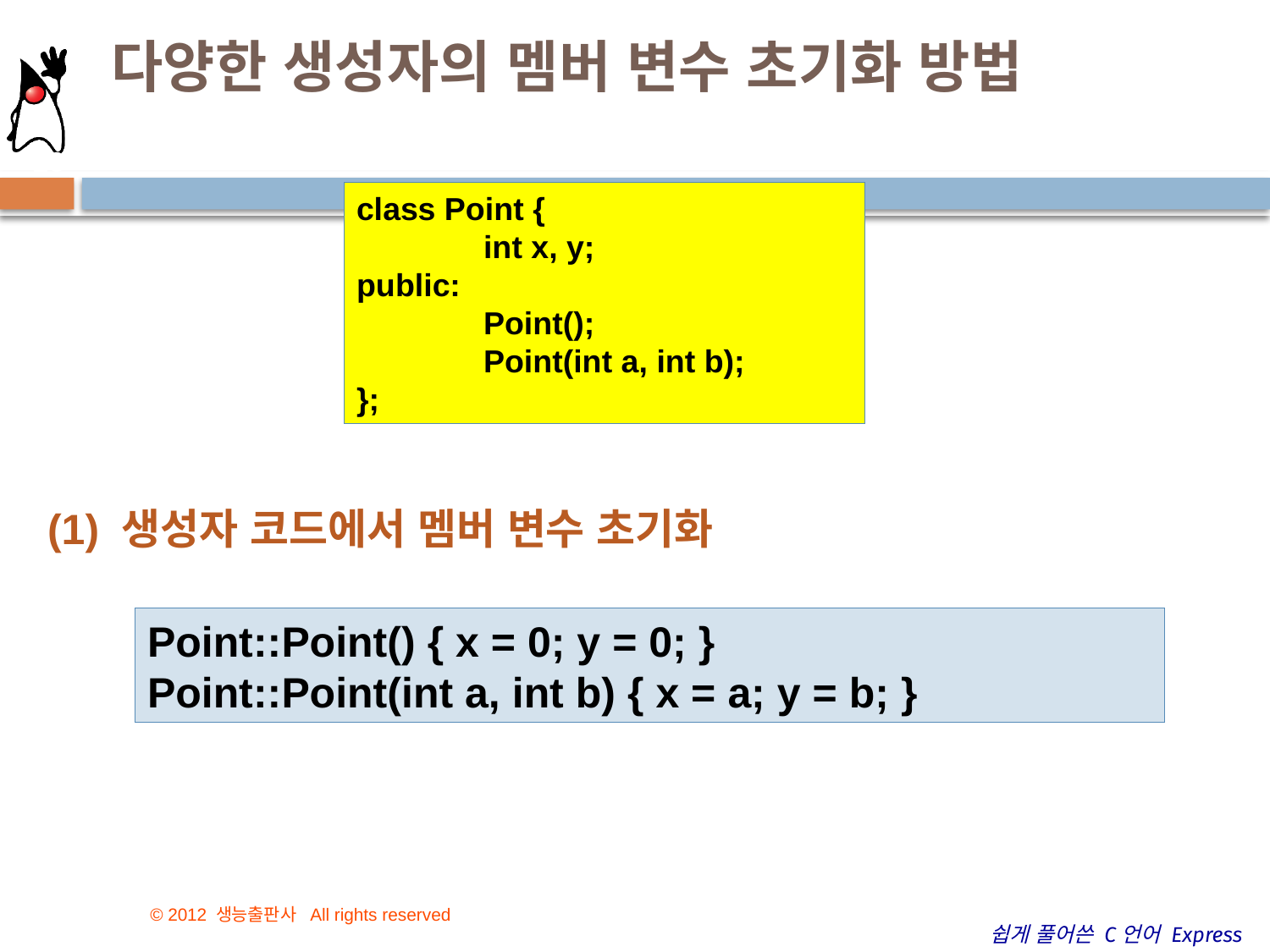

# 다양한 생성자의 멤버 변수 초기화 방법
26
class Point {
	int x, y;
public:
	Point();
	Point(int a, int b);
};
(1) 생성자 코드에서 멤버 변수 초기화
Point::Point() { x = 0; y = 0; }
Point::Point(int a, int b) { x = a; y = b; }